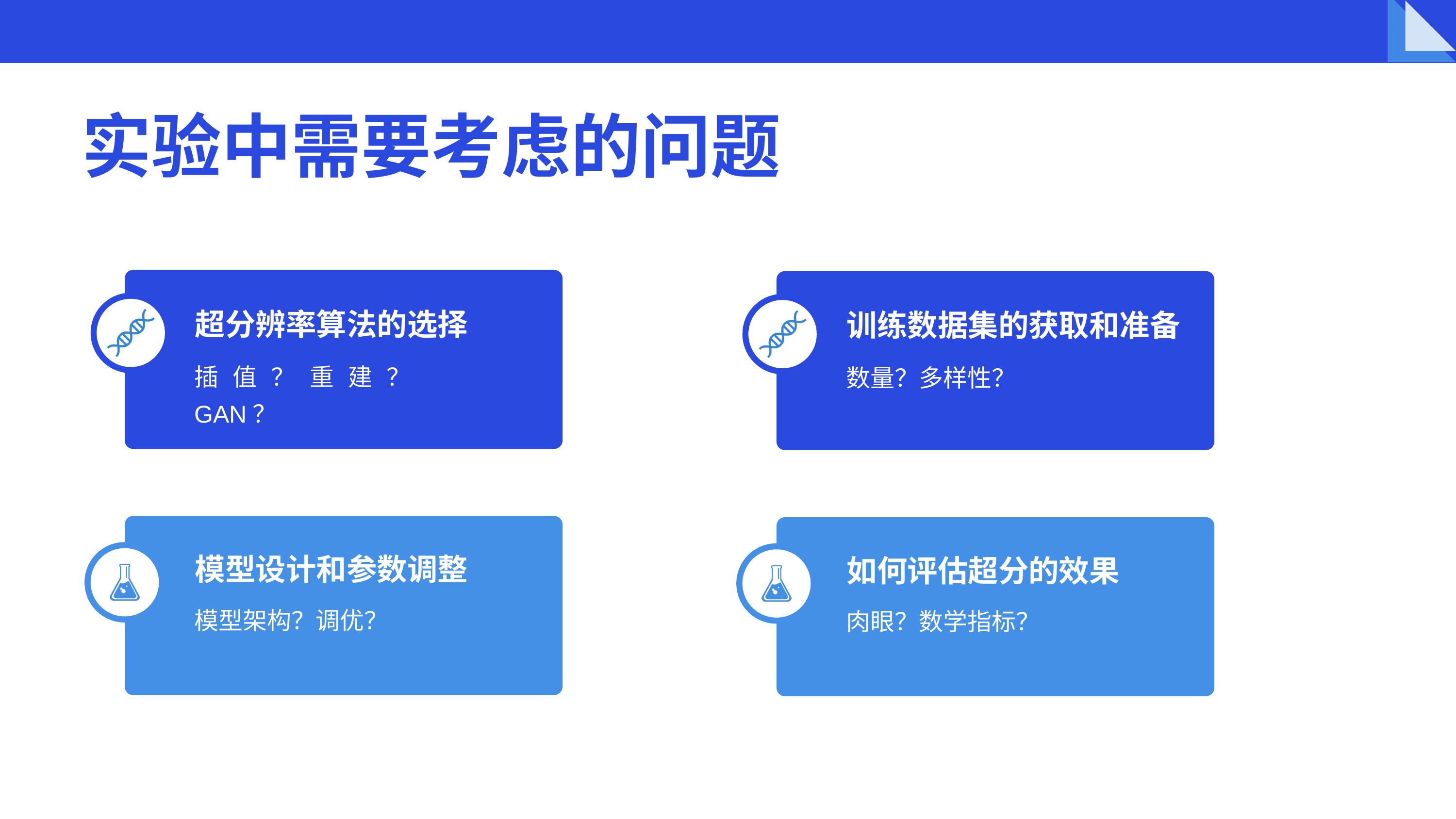

实验中需要考虑的问题

超分辨率算法的选择
插值？重建？GAN？
训练数据集的获取和准备
数量？多样性？

模型设计和参数调整
模型架构？调优？
如何评估超分的效果
肉眼？数学指标？